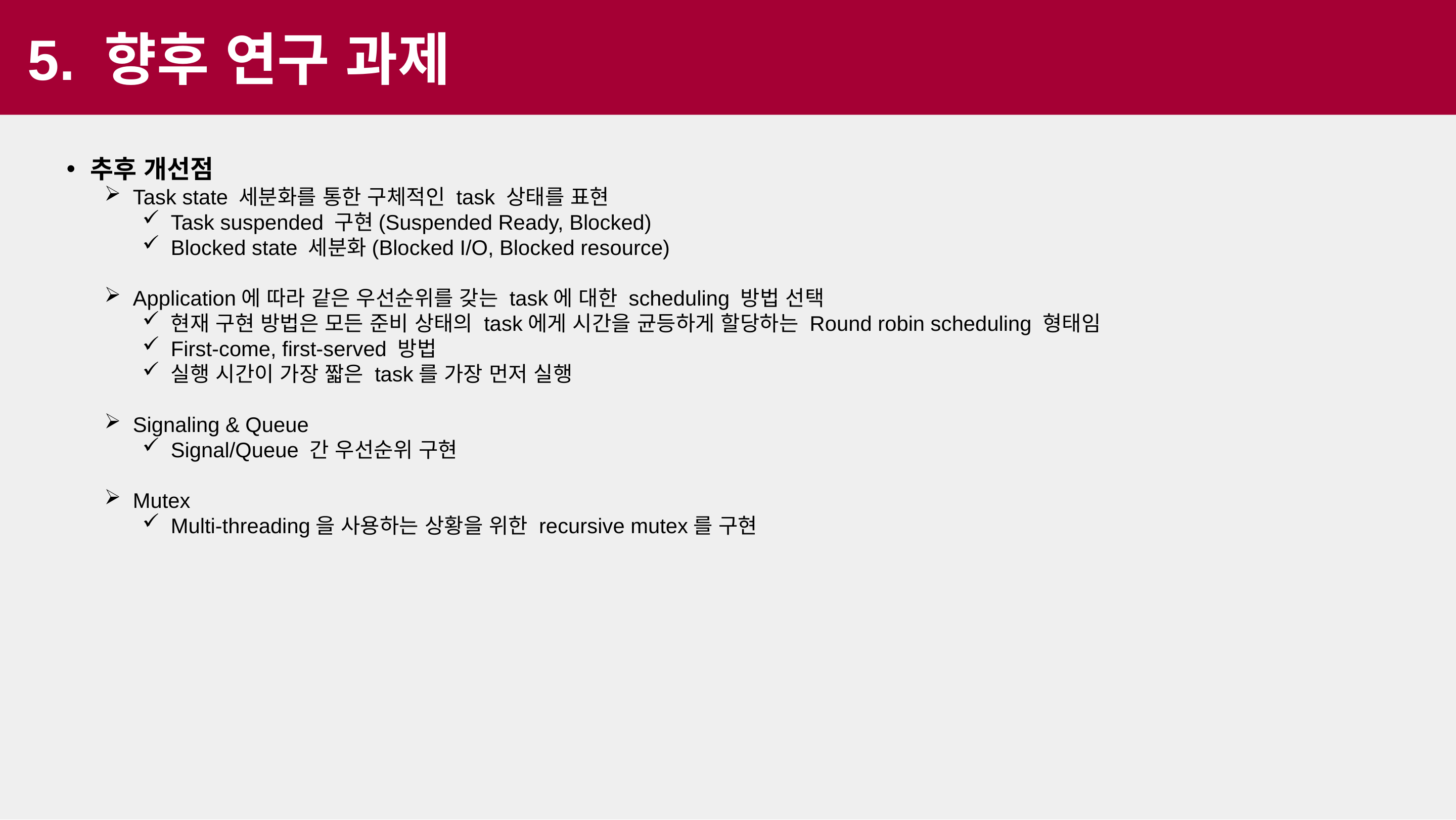

5. 향후 연구 과제
추후 개선점
Task state 세분화를 통한 구체적인 task 상태를 표현
Task suspended 구현(Suspended Ready, Blocked)
Blocked state 세분화(Blocked I/O, Blocked resource)

Application에 따라 같은 우선순위를 갖는 task에 대한 scheduling 방법 선택
현재 구현 방법은 모든 준비 상태의 task에게 시간을 균등하게 할당하는 Round robin scheduling 형태임
First-come, first-served 방법
실행 시간이 가장 짧은 task를 가장 먼저 실행

Signaling & Queue
Signal/Queue 간 우선순위 구현

Mutex
Multi-threading을 사용하는 상황을 위한 recursive mutex를 구현